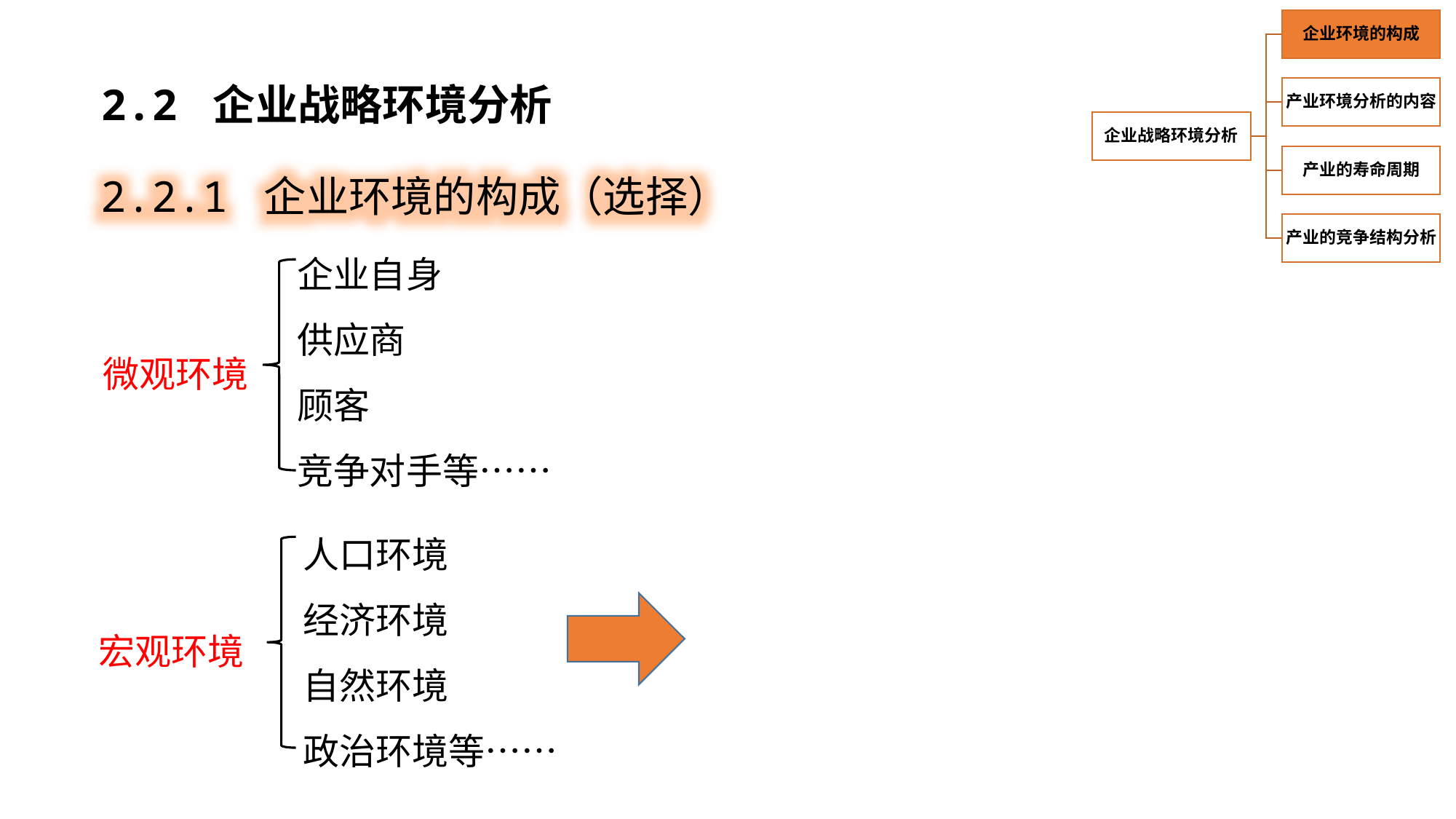

企业战略环境分析
企业环境的构成
产业环境分析的内容
产业的寿命周期
产业的竞争结构分析
2.2 企业战略环境分析
2.2.1 企业环境的构成（选择）
企业自身
供应商
顾客
竞争对手等……

微观环境
人口环境
经济环境
自然环境
政治环境等……

宏观环境